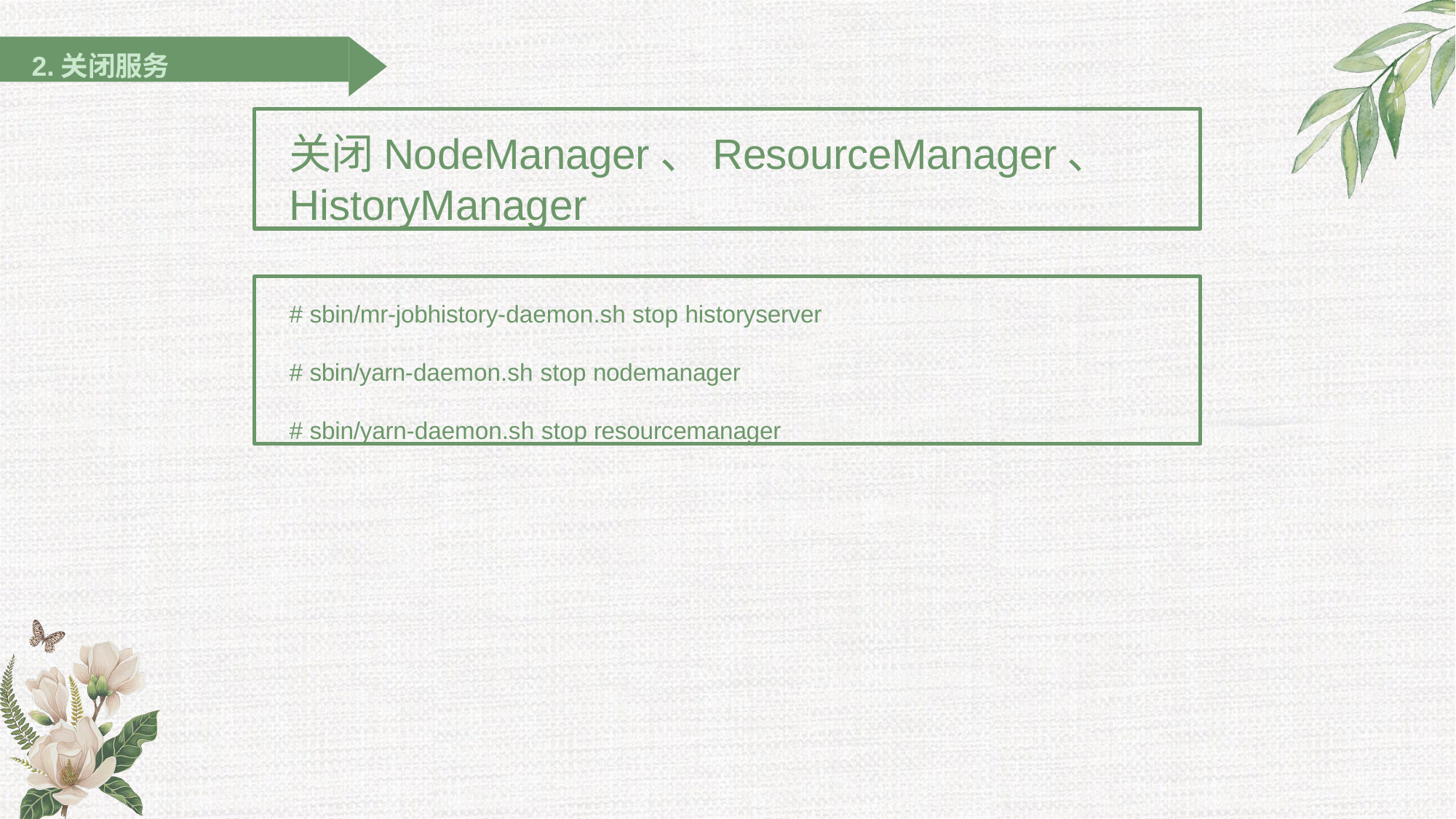

2.关闭服务
关闭NodeManager、ResourceManager、
HistoryManager
# sbin/mr-jobhistory-daemon.sh stop historyserver
# sbin/yarn-daemon.sh stop nodemanager
# sbin/yarn-daemon.sh stop resourcemanager